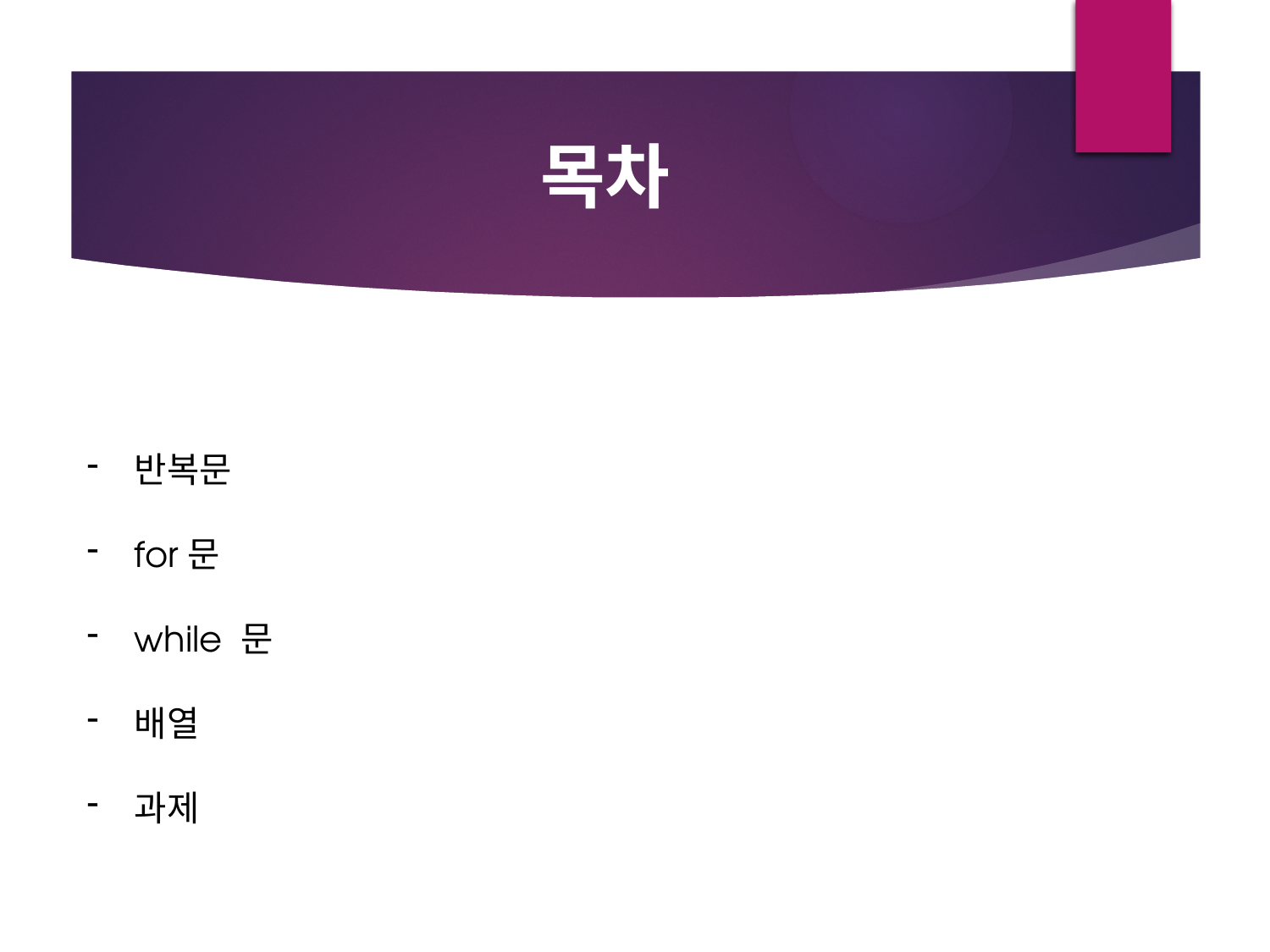

목차

반복문
for문
while 문
배열
과제